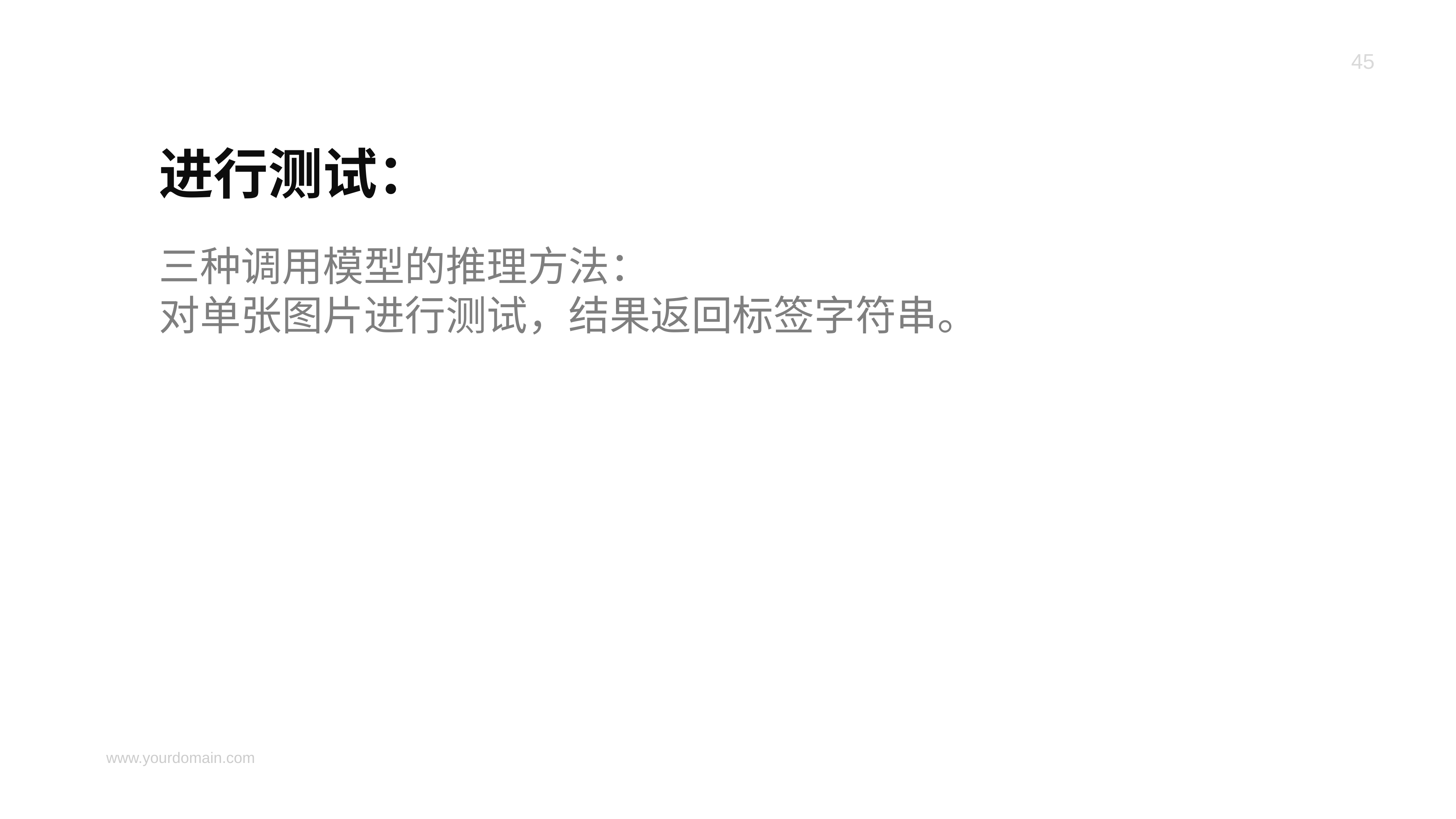

进行测试：

三种调用模型的推理方法：
对单张图片进行测试，结果返回标签字符串。